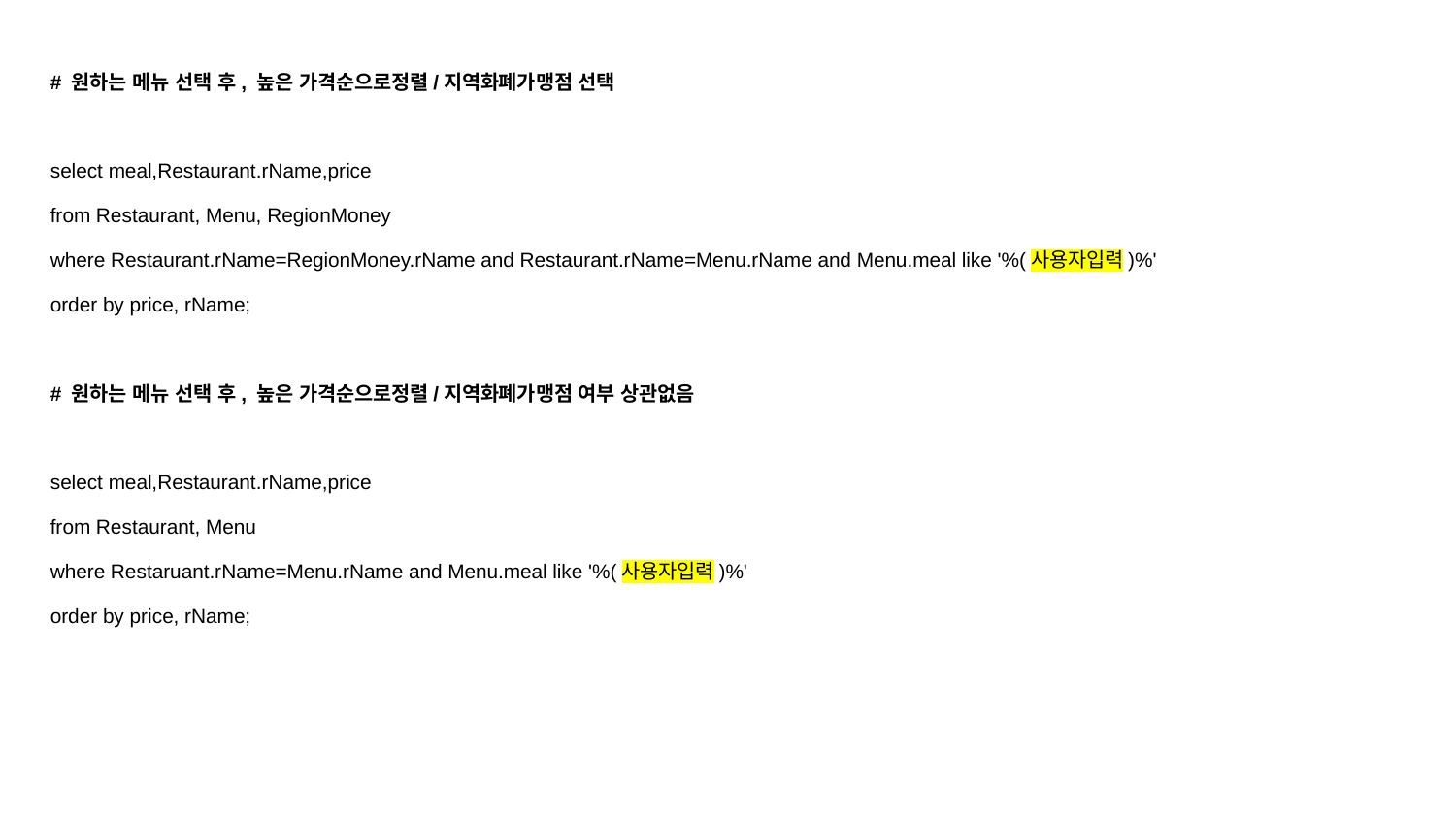

# 원하는 메뉴 선택 후, 높은 가격순으로정렬/지역화폐가맹점 선택

select meal,Restaurant.rName,price
from Restaurant, Menu, RegionMoney
where Restaurant.rName=RegionMoney.rName and Restaurant.rName=Menu.rName and Menu.meal like '%(사용자입력)%'
order by price, rName;

# 원하는 메뉴 선택 후, 높은 가격순으로정렬/지역화폐가맹점 여부 상관없음

select meal,Restaurant.rName,price
from Restaurant, Menu
where Restaruant.rName=Menu.rName and Menu.meal like '%(사용자입력)%'
order by price, rName;